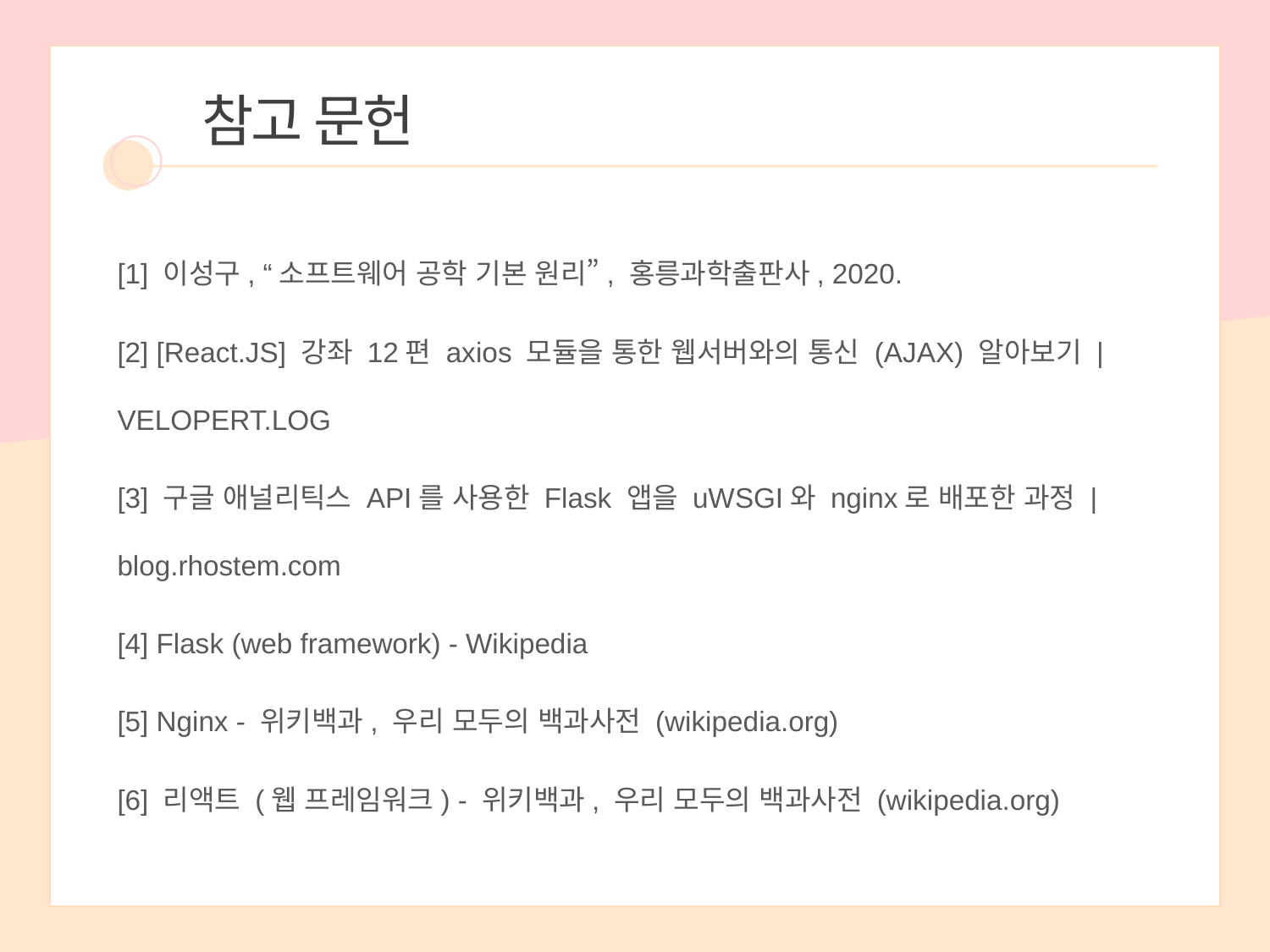

참고 문헌
[1] 이성구, “소프트웨어 공학 기본 원리”, 홍릉과학출판사, 2020.
[2] [React.JS] 강좌 12편 axios 모듈을 통한 웹서버와의 통신 (AJAX) 알아보기 | VELOPERT.LOG
[3] 구글 애널리틱스 API를 사용한 Flask 앱을 uWSGI와 nginx로 배포한 과정 | blog.rhostem.com
[4] Flask (web framework) - Wikipedia
[5] Nginx - 위키백과, 우리 모두의 백과사전 (wikipedia.org)
[6] 리액트 (웹 프레임워크) - 위키백과, 우리 모두의 백과사전 (wikipedia.org)